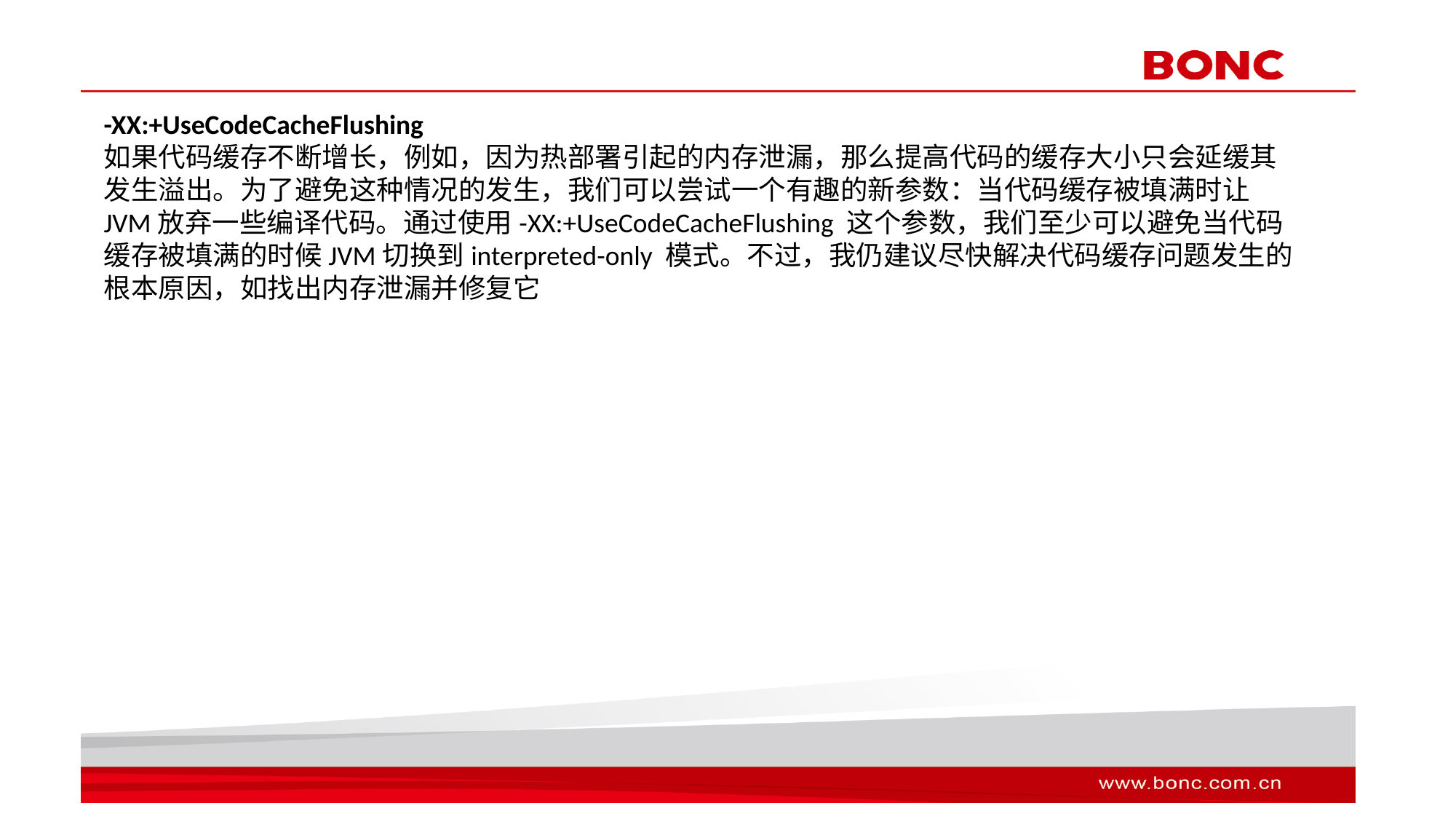

-XX:+UseCodeCacheFlushing
如果代码缓存不断增长，例如，因为热部署引起的内存泄漏，那么提高代码的缓存大小只会延缓其发生溢出。为了避免这种情况的发生，我们可以尝试一个有趣的新参数：当代码缓存被填满时让JVM放弃一些编译代码。通过使用-XX:+UseCodeCacheFlushing 这个参数，我们至少可以避免当代码缓存被填满的时候JVM切换到interpreted-only 模式。不过，我仍建议尽快解决代码缓存问题发生的根本原因，如找出内存泄漏并修复它